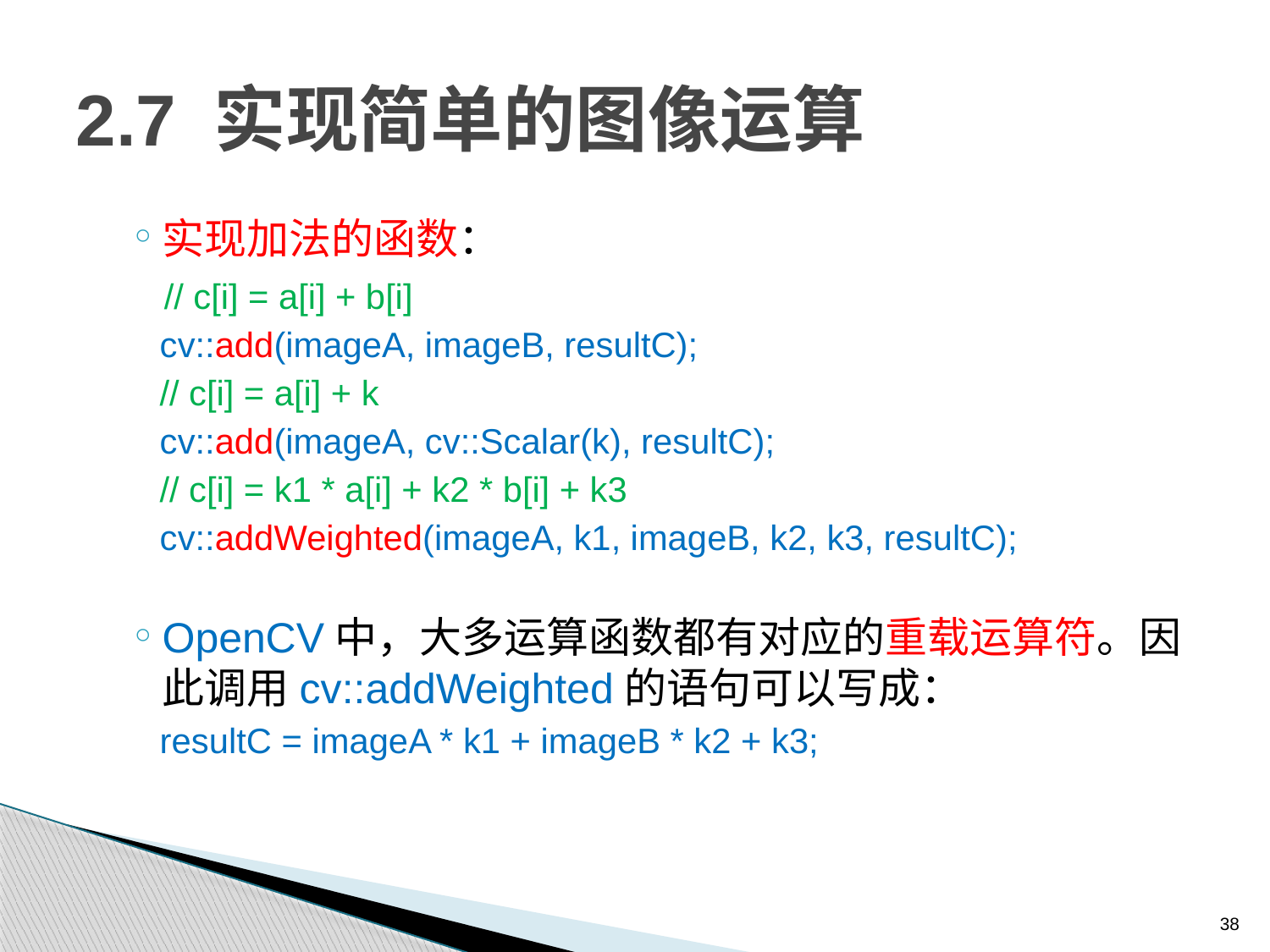

# 2.7 实现简单的图像运算
实现加法的函数：
   // c[i] = a[i] + b[i]
   cv::add(imageA, imageB, resultC);
   // c[i] = a[i] + k
   cv::add(imageA, cv::Scalar(k), resultC);
   // c[i] = k1 * a[i] + k2 * b[i] + k3
   cv::addWeighted(imageA, k1, imageB, k2, k3, resultC);

OpenCV中，大多运算函数都有对应的重载运算符。因此调用cv::addWeighted的语句可以写成：
   resultC = imageA * k1 + imageB * k2 + k3;
38